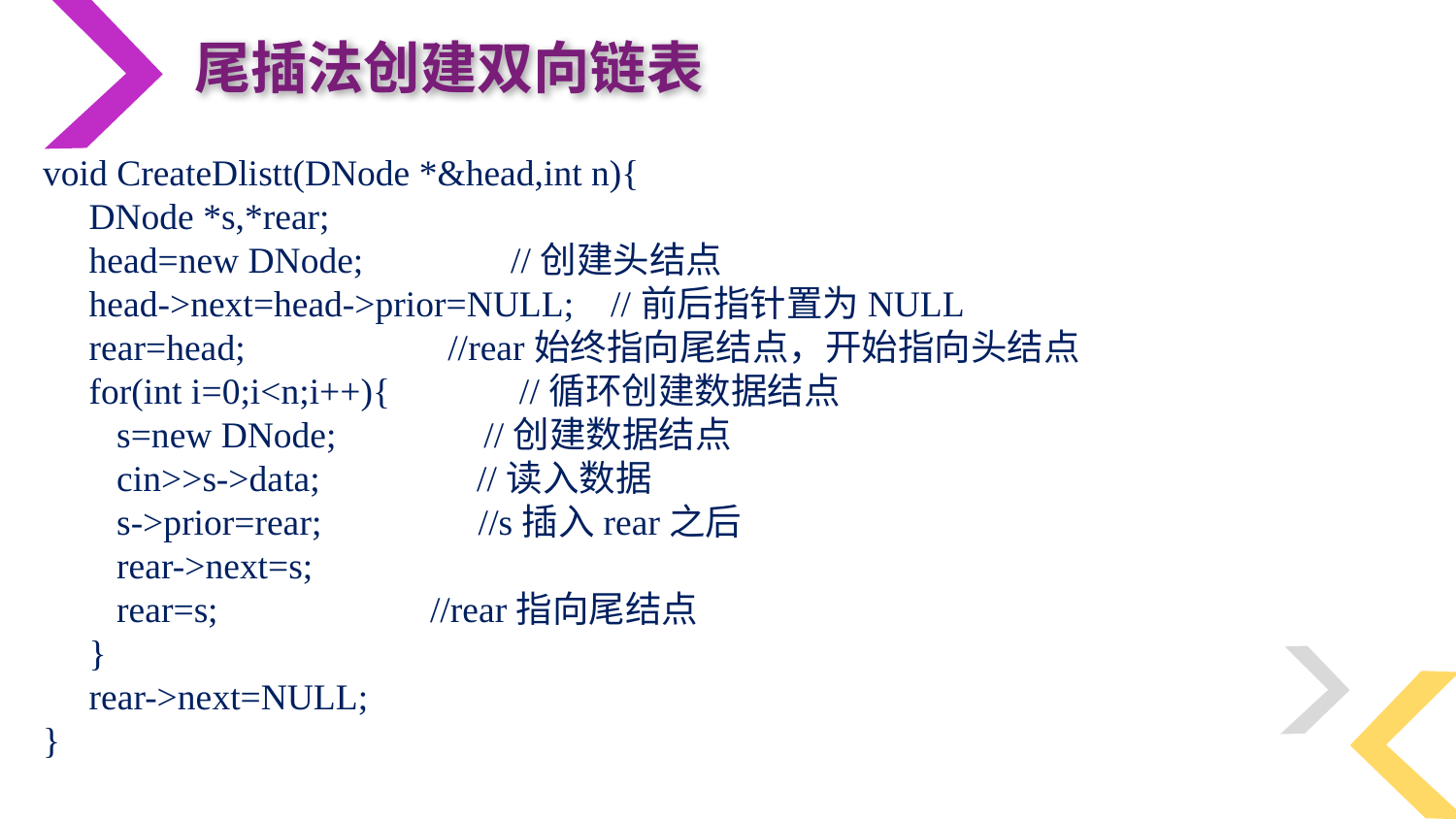

尾插法创建双向链表
void CreateDlistt(DNode *&head,int n){
     DNode *s,*rear;
     head=new DNode;                //创建头结点
     head->next=head->prior=NULL;    //前后指针置为NULL
     rear=head;                      //rear始终指向尾结点，开始指向头结点
     for(int i=0;i<n;i++){              //循环创建数据结点
        s=new DNode;                //创建数据结点
        cin>>s->data;                 //读入数据
        s->prior=rear;                 //s插入rear之后
        rear->next=s;
        rear=s;                       //rear指向尾结点
     }
     rear->next=NULL;
}